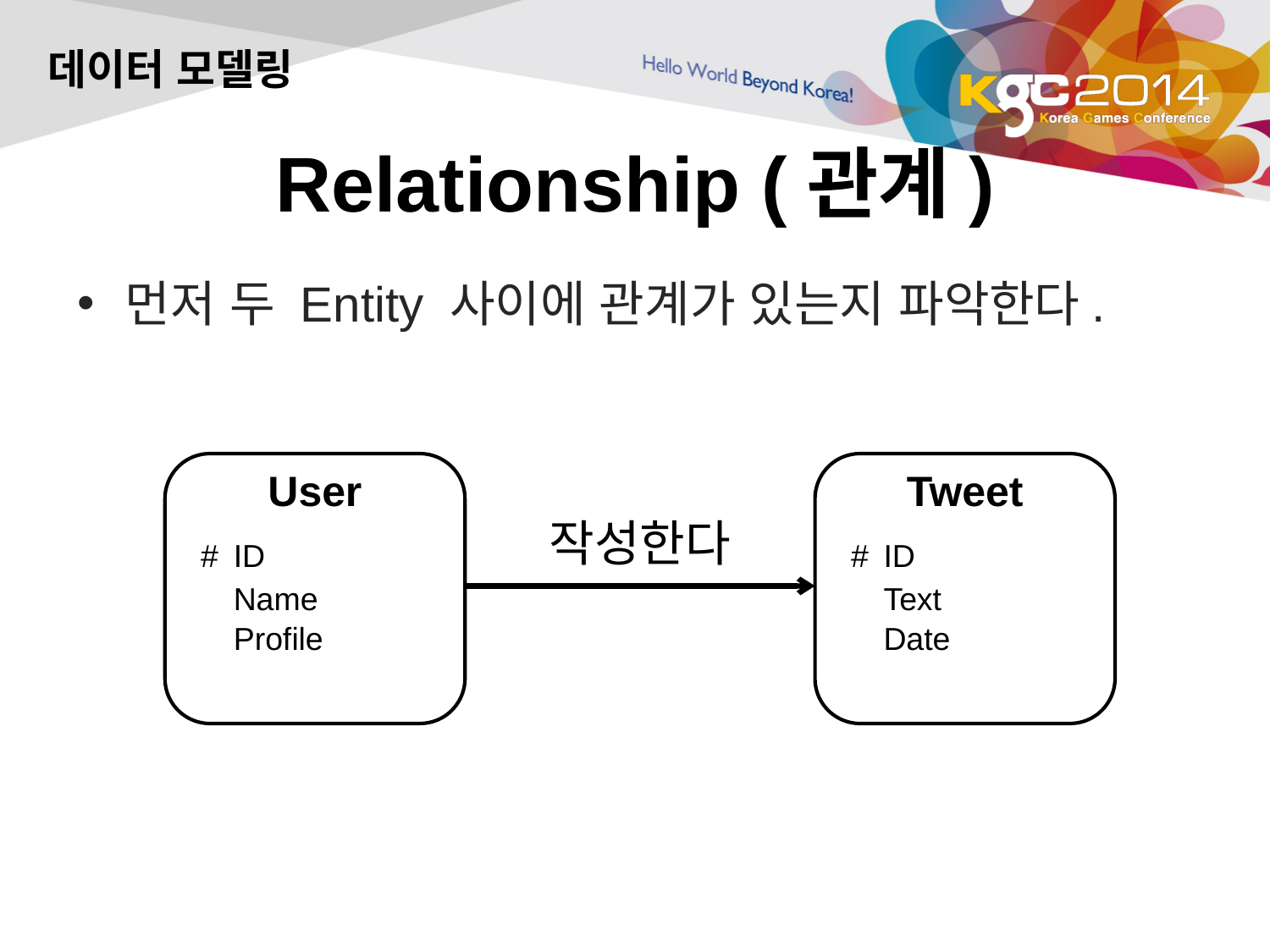

데이터 모델링
# Relationship (관계)
먼저 두 Entity 사이에 관계가 있는지 파악한다.

User
Tweet
작성한다
#
ID
#
ID
Name
Text
Profile
Date